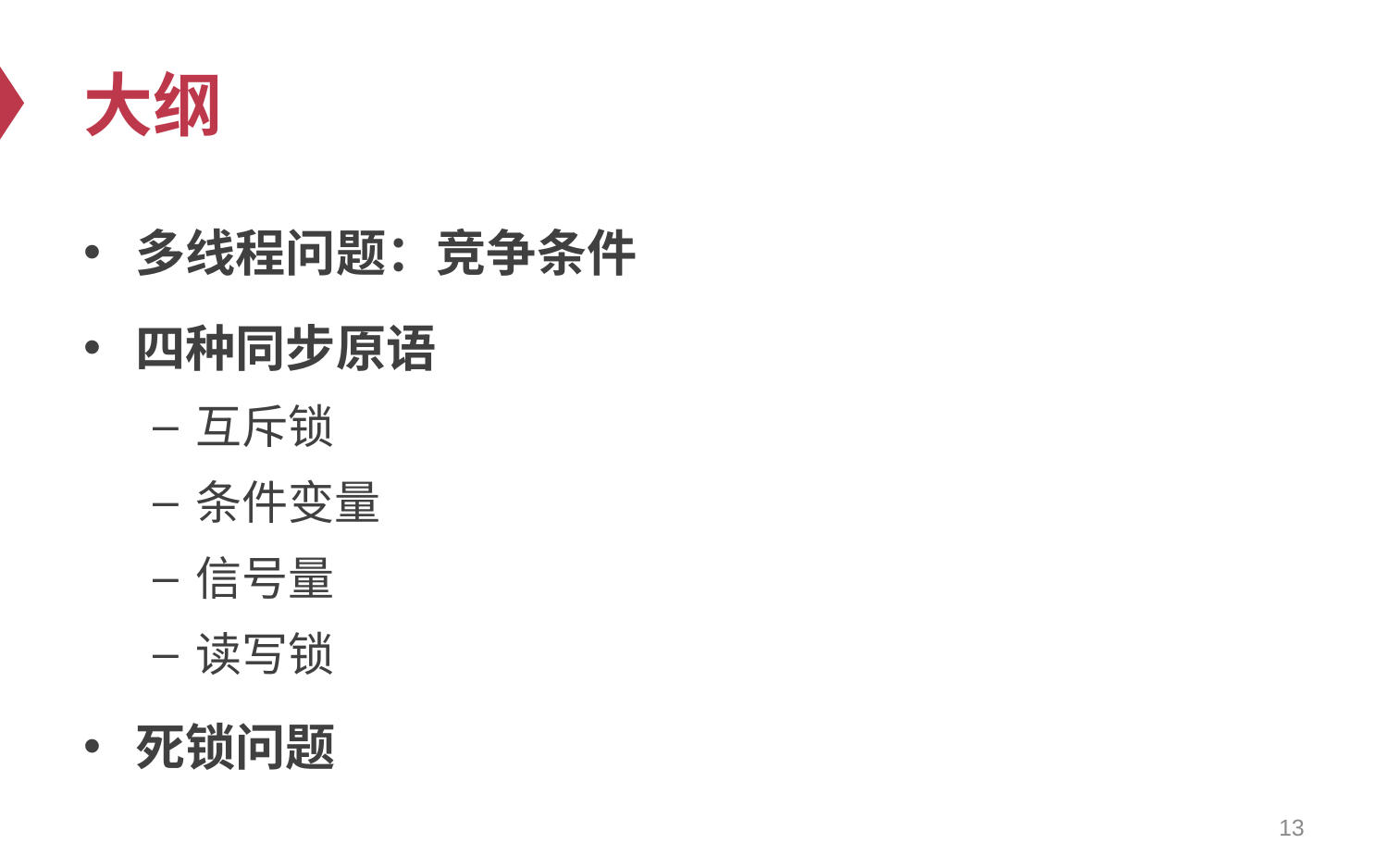

# 大纲
多线程问题：竞争条件
四种同步原语
互斥锁
条件变量
信号量
读写锁
死锁问题
13